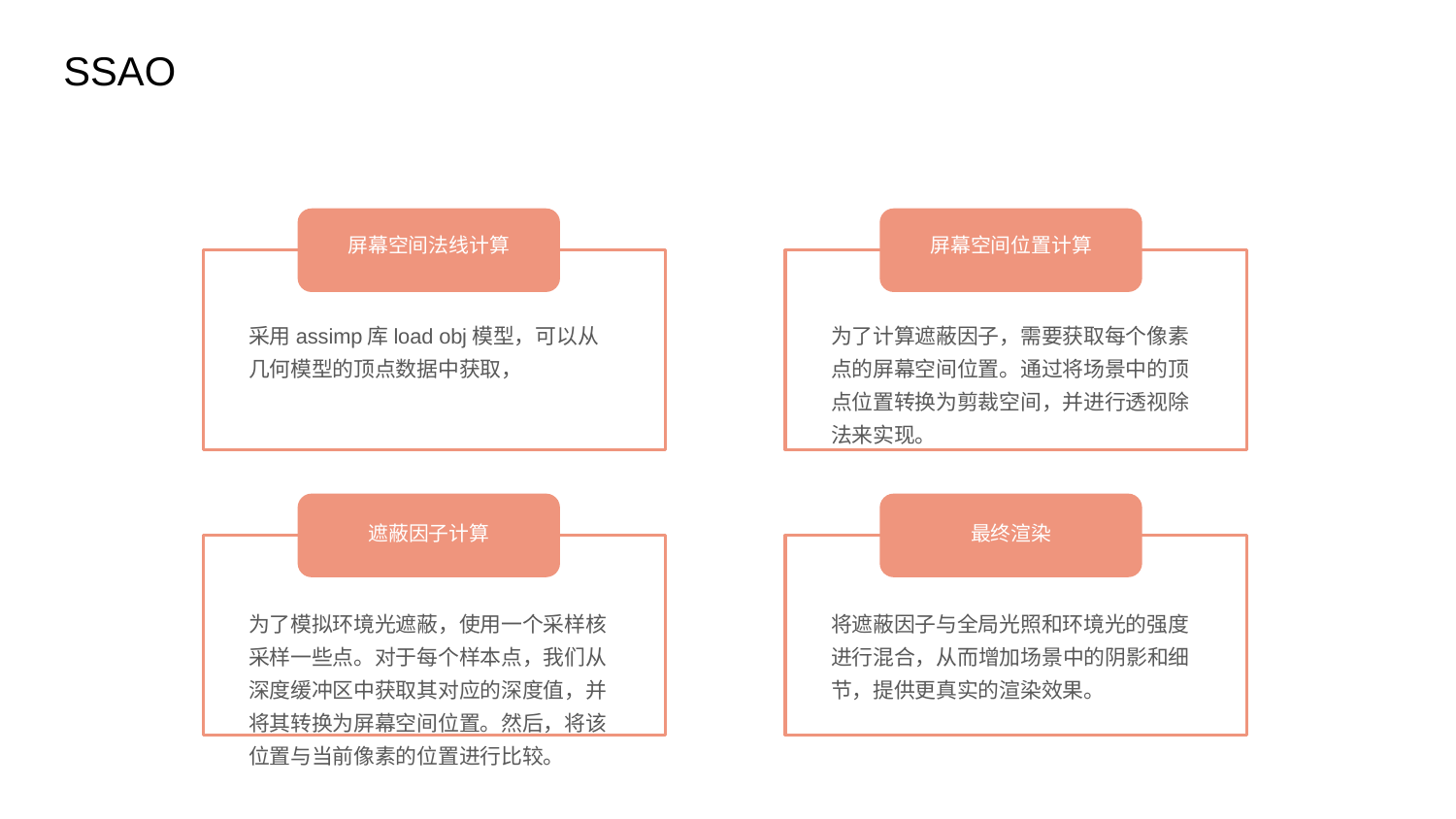

SSAO

屏幕空间法线计算
屏幕空间位置计算

采用assimp库load obj模型，可以从几何模型的顶点数据中获取，
为了计算遮蔽因子，需要获取每个像素点的屏幕空间位置。通过将场景中的顶点位置转换为剪裁空间，并进行透视除法来实现。

遮蔽因子计算
最终渲染

为了模拟环境光遮蔽，使用一个采样核采样一些点。对于每个样本点，我们从深度缓冲区中获取其对应的深度值，并将其转换为屏幕空间位置。然后，将该位置与当前像素的位置进行比较。
将遮蔽因子与全局光照和环境光的强度进行混合，从而增加场景中的阴影和细节，提供更真实的渲染效果。